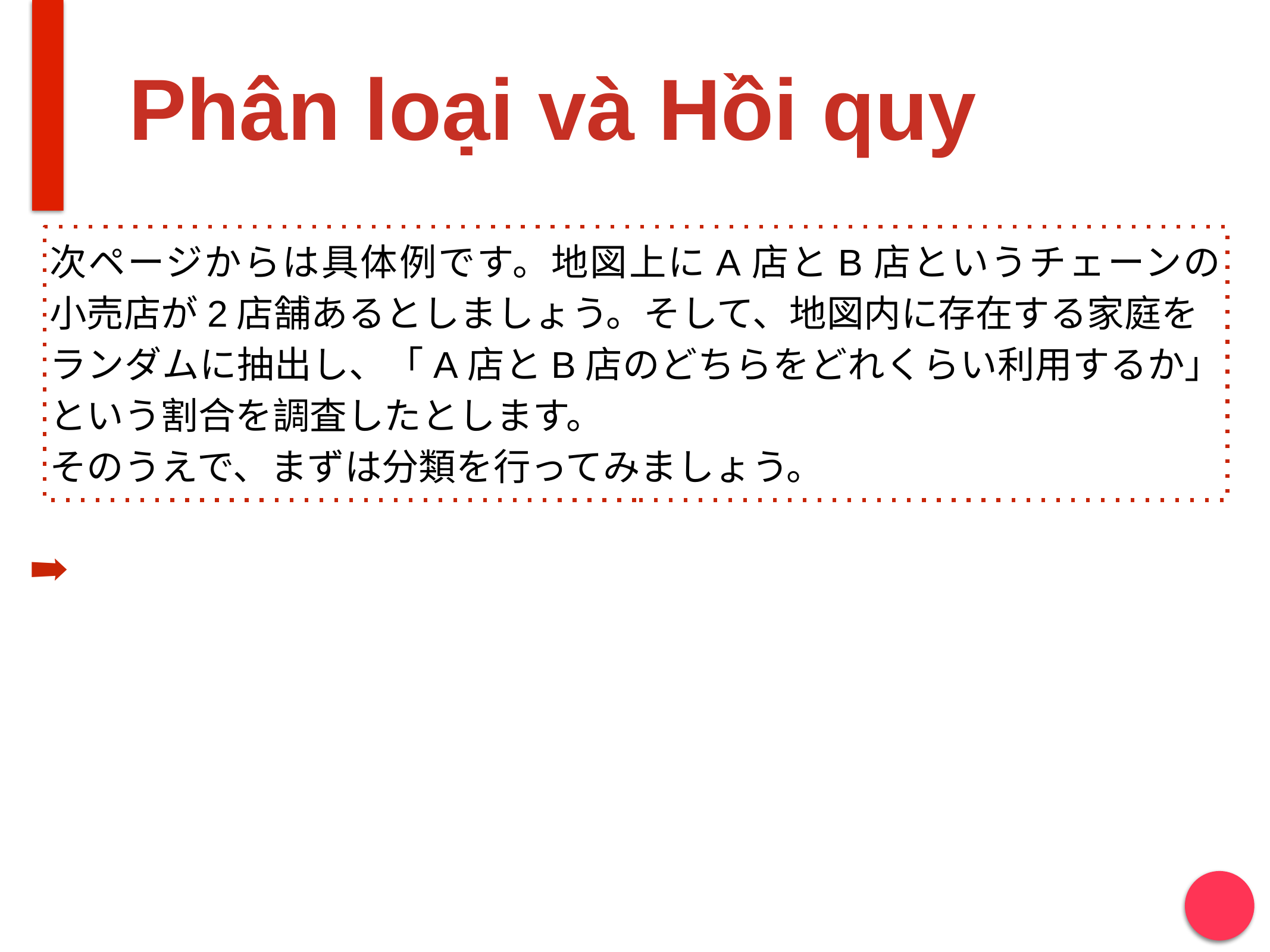

# Phân loại và Hồi quy
次ページからは具体例です。地図上にA店とB店というチェーンの
小売店が2店舗あるとしましょう。そして、地図内に存在する家庭を
ランダムに抽出し、「A店とB店のどちらをどれくらい利用するか」
という割合を調査したとします。
そのうえで、まずは分類を行ってみましょう。

➡